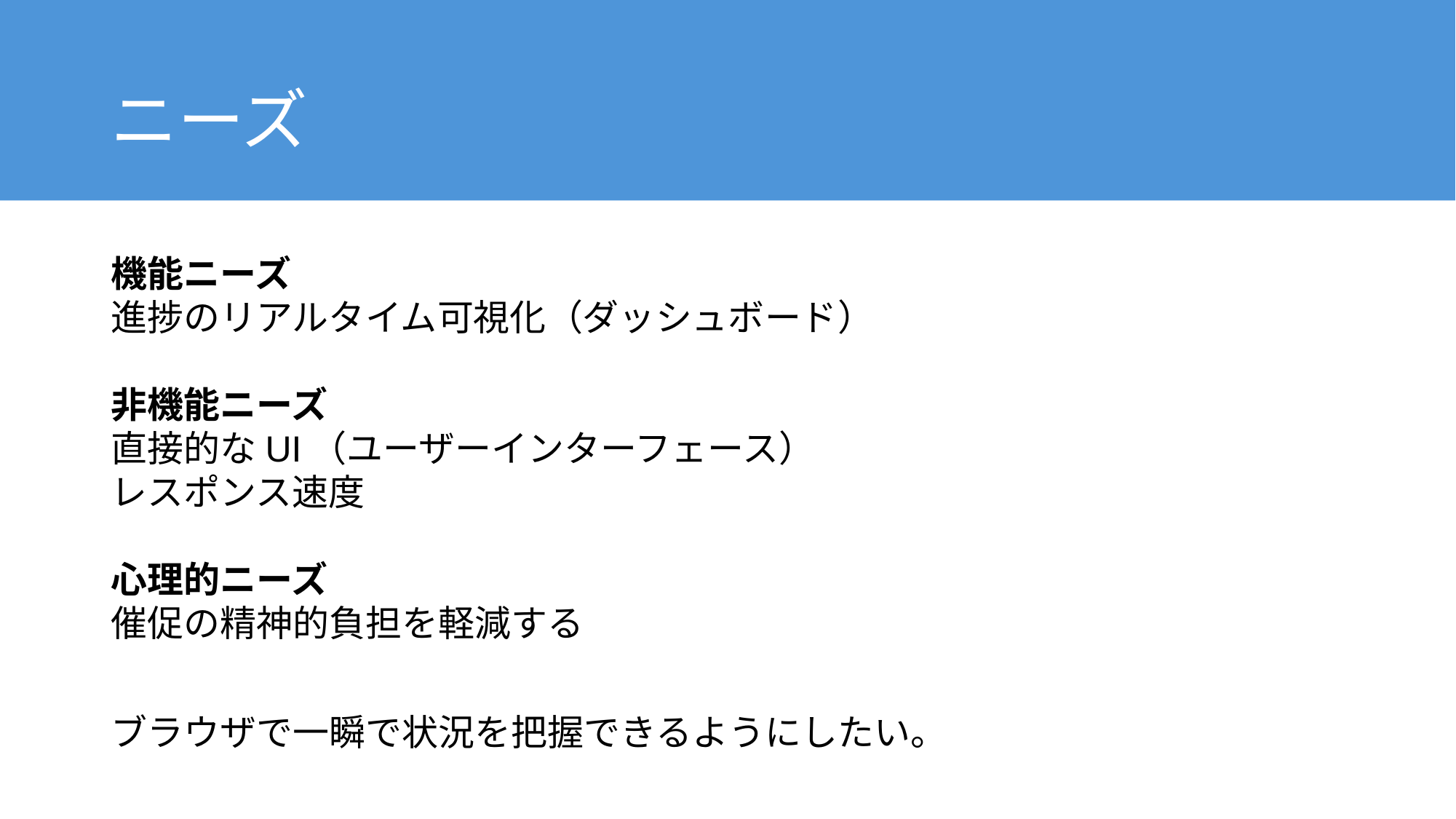

# ニーズ
機能ニーズ
進捗のリアルタイム可視化（ダッシュボード）

非機能ニーズ
直接的なUI（ユーザーインターフェース）
レスポンス速度

心理的ニーズ
催促の精神的負担を軽減する

ブラウザで一瞬で状況を把握できるようにしたい。